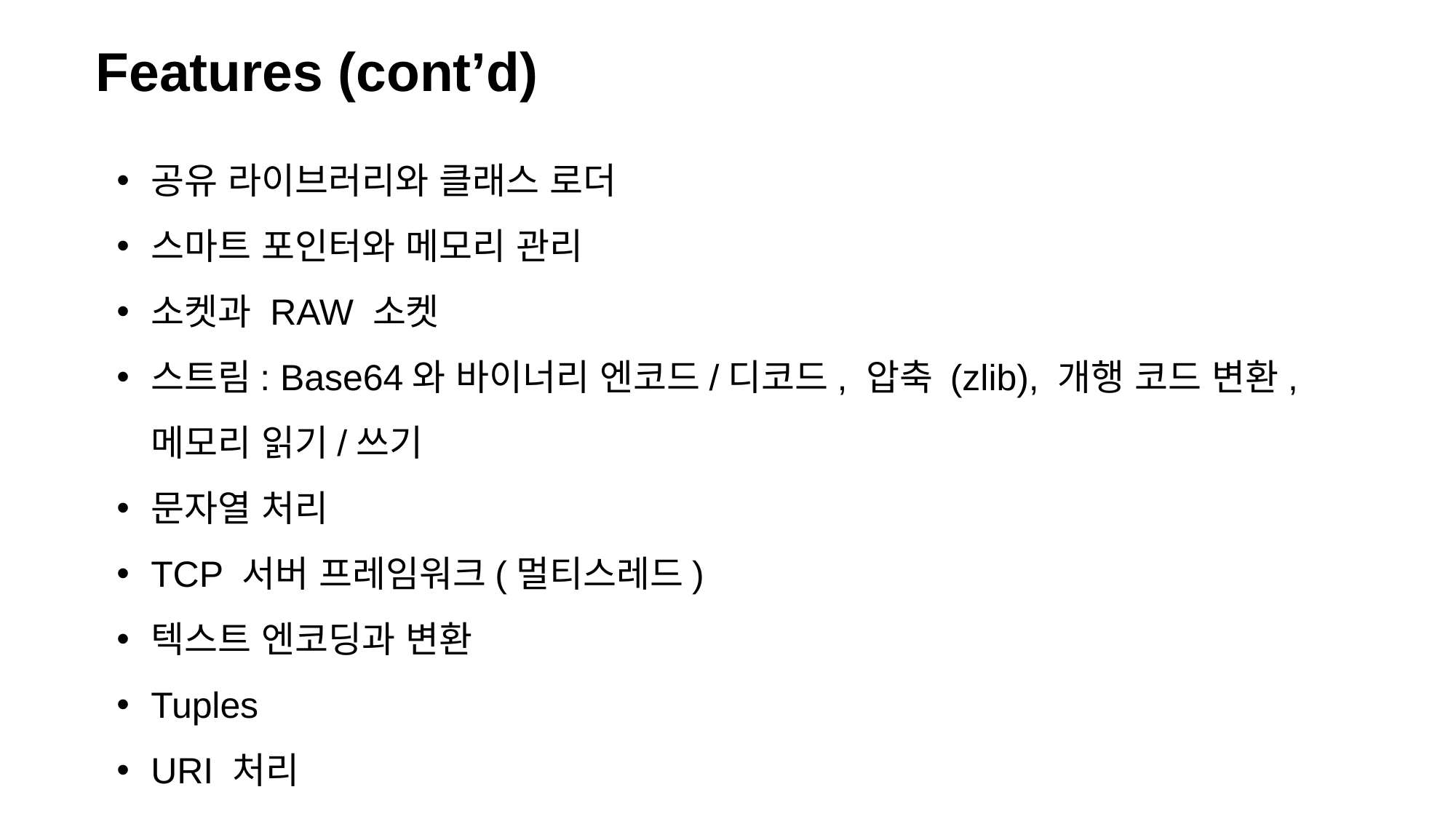

Features (cont’d)
공유 라이브러리와 클래스 로더
스마트 포인터와 메모리 관리
소켓과 RAW 소켓
스트림: Base64와 바이너리 엔코드/디코드, 압축 (zlib), 개행 코드 변환, 메모리 읽기/쓰기
문자열 처리
TCP 서버 프레임워크(멀티스레드)
텍스트 엔코딩과 변환
Tuples
URI 처리